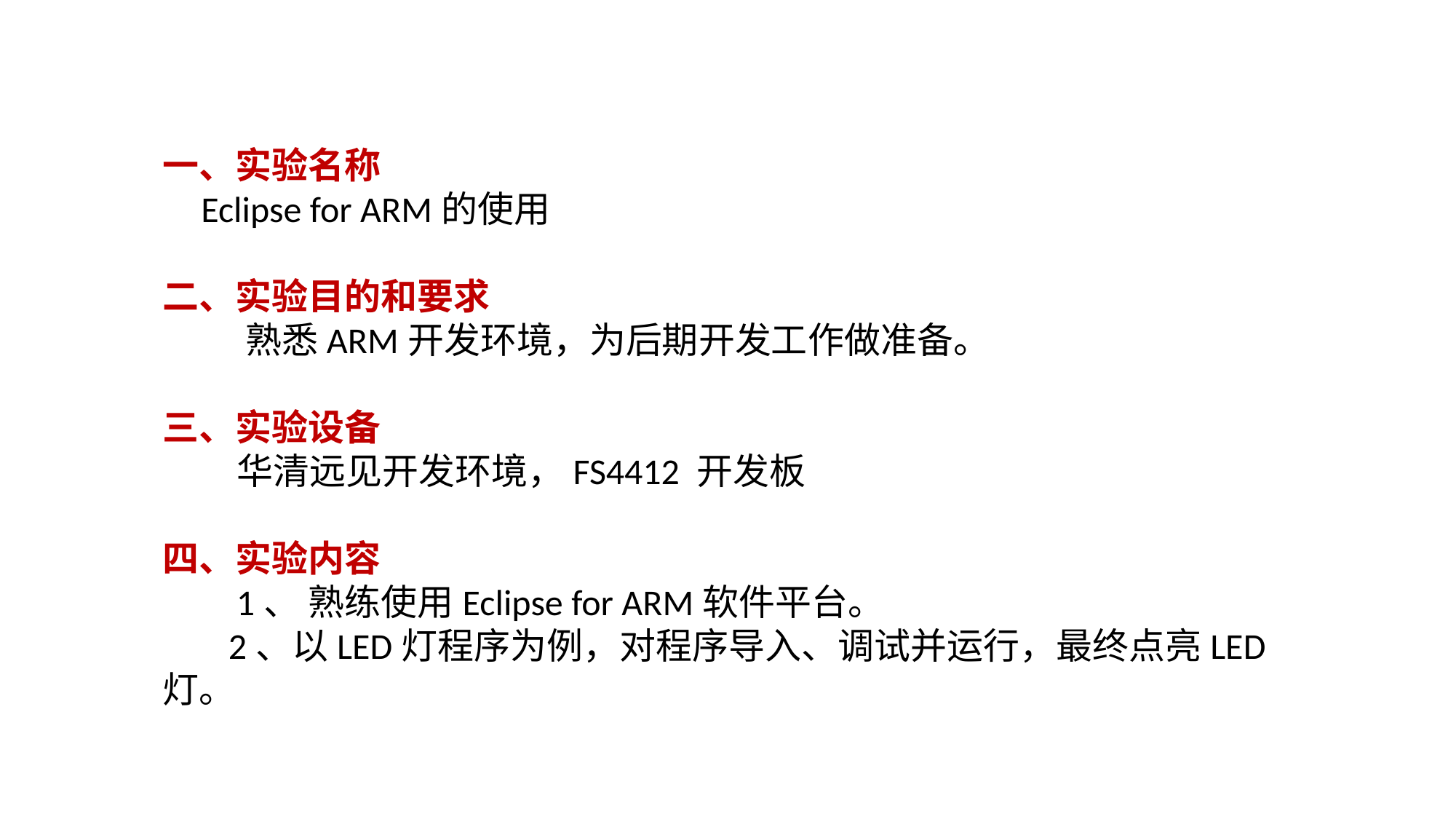

一、实验名称
     Eclipse for ARM的使用

二、实验目的和要求
         熟悉ARM开发环境，为后期开发工作做准备。

三、实验设备
        华清远见开发环境，FS4412 开发板

四、实验内容
         1、 熟练使用Eclipse for ARM软件平台。
        2、以LED灯程序为例，对程序导入、调试并运行，最终点亮LED灯。